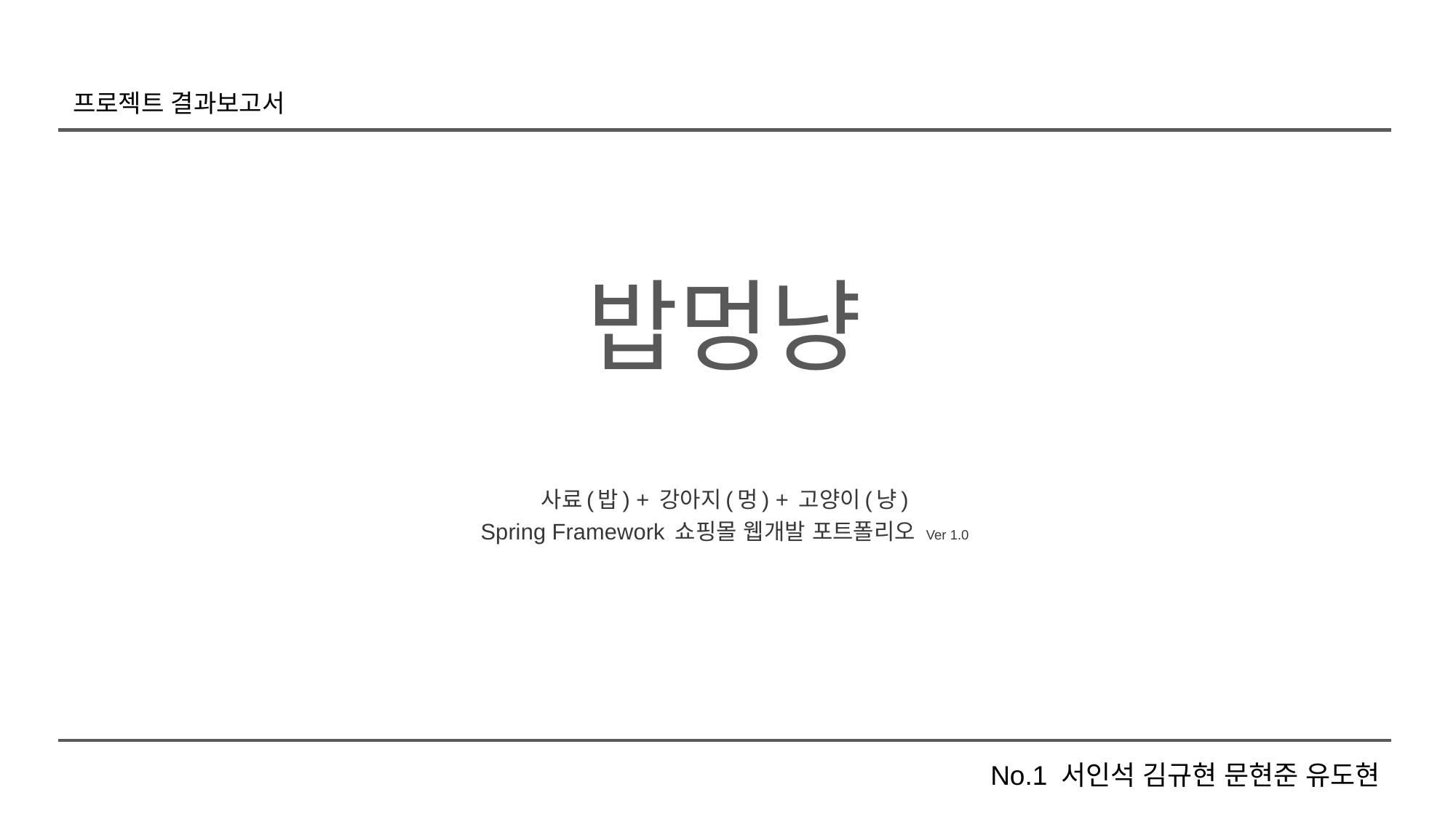

프로젝트 결과보고서
# 밥멍냥 사료(밥) + 강아지(멍) + 고양이(냥) Spring Framework 쇼핑몰 웹개발 포트폴리오 Ver 1.0
No.1 서인석 김규현 문현준 유도현